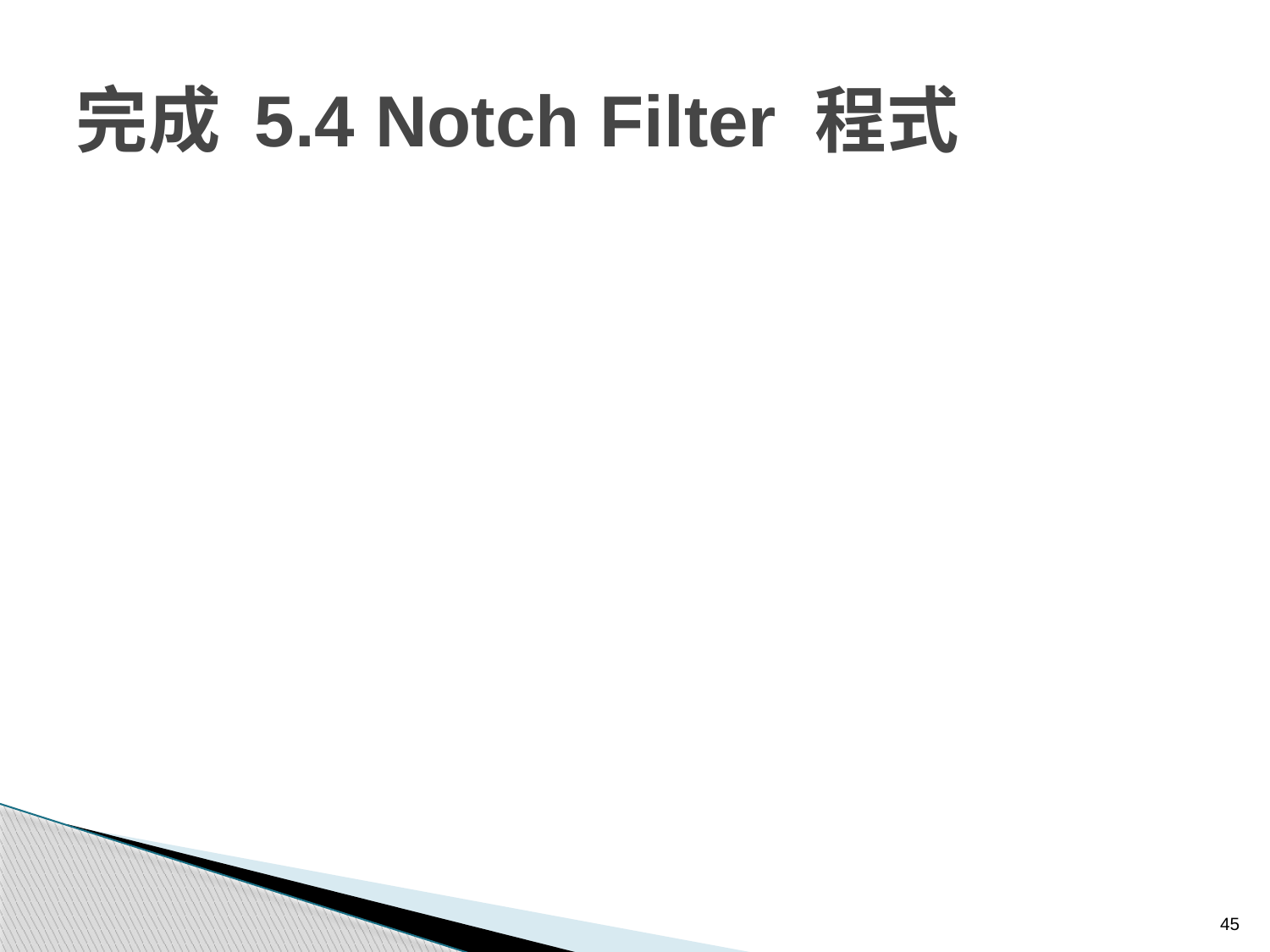

# 完成 5.4 Notch Filter 程式

45